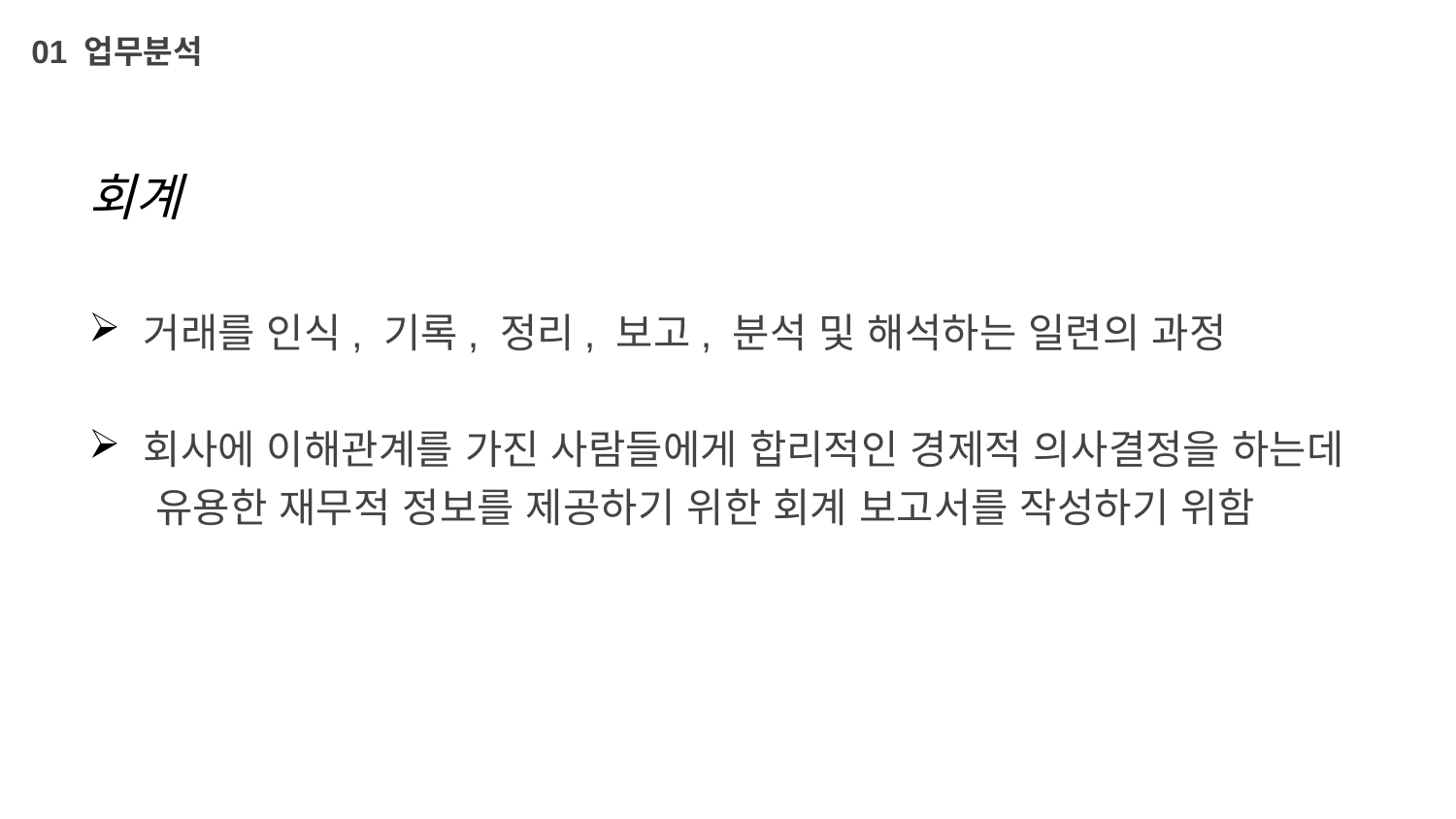

01 업무분석
회계

거래를 인식, 기록, 정리, 보고, 분석 및 해석하는 일련의 과정

회사에 이해관계를 가진 사람들에게 합리적인 경제적 의사결정을 하는데
     유용한 재무적 정보를 제공하기 위한 회계 보고서를 작성하기 위함